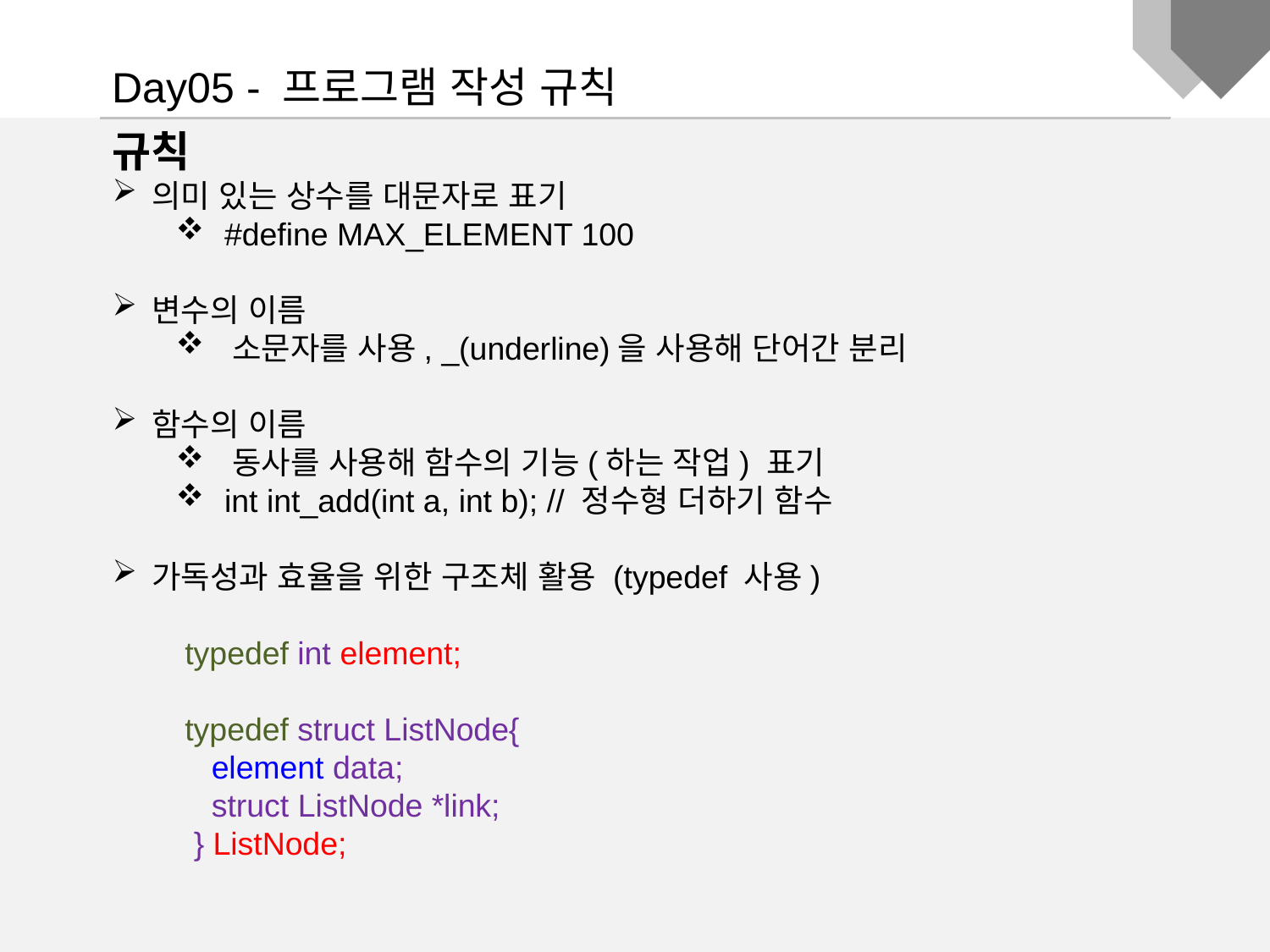

Day05 - 프로그램 작성 규칙
규칙
의미 있는 상수를 대문자로 표기
 #define MAX_ELEMENT 100

변수의 이름
 소문자를 사용, _(underline)을 사용해 단어간 분리

함수의 이름
 동사를 사용해 함수의 기능(하는 작업) 표기
 int int_add(int a, int b); // 정수형 더하기 함수

가독성과 효율을 위한 구조체 활용 (typedef 사용)

 typedef int element;

 typedef struct ListNode{
    element data;
    struct ListNode *link;
  } ListNode;